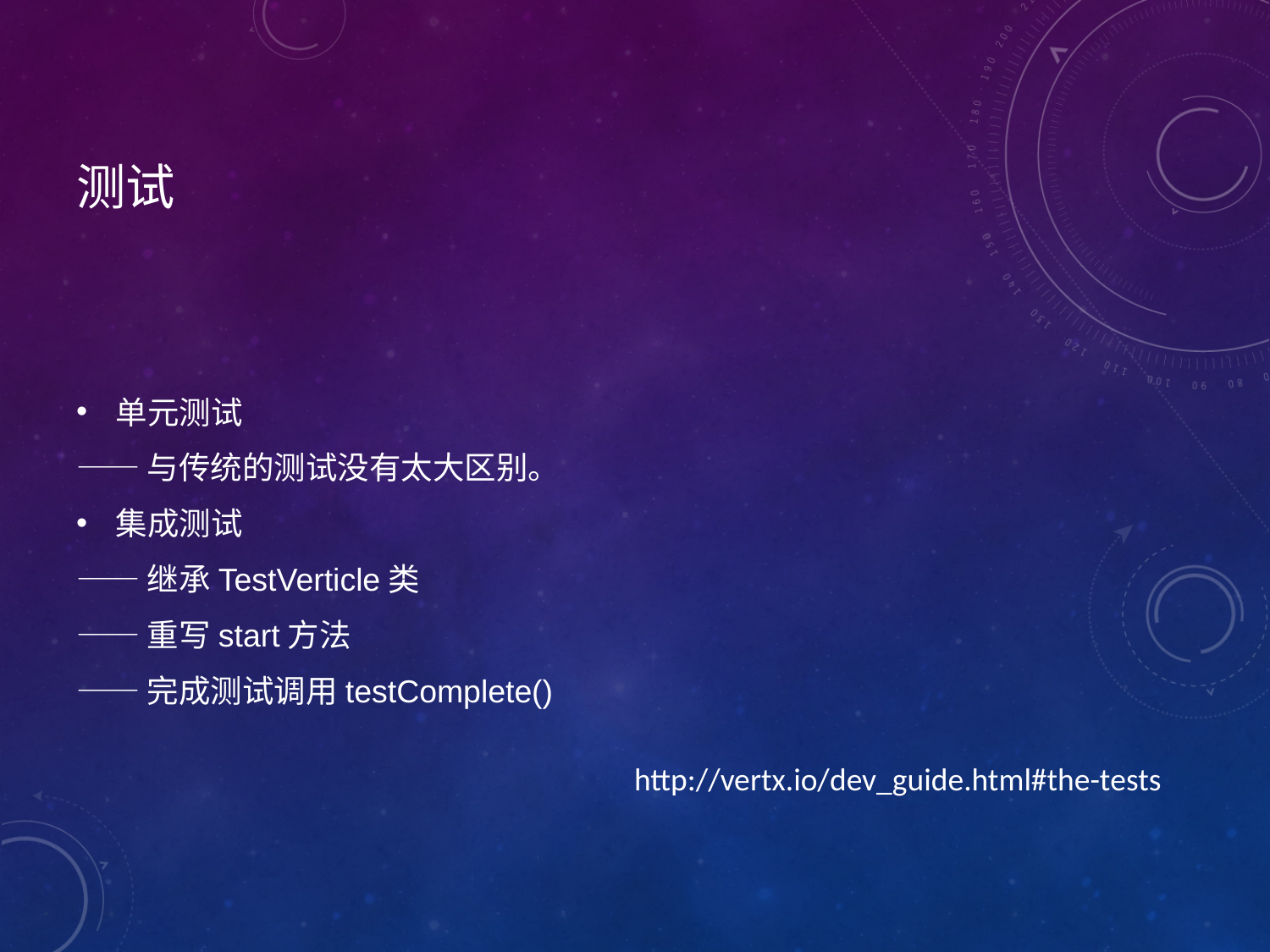

# 测试
单元测试
——与传统的测试没有太大区别。
集成测试
——继承TestVerticle类
——重写start方法
——完成测试调用testComplete()
http://vertx.io/dev_guide.html#the-tests